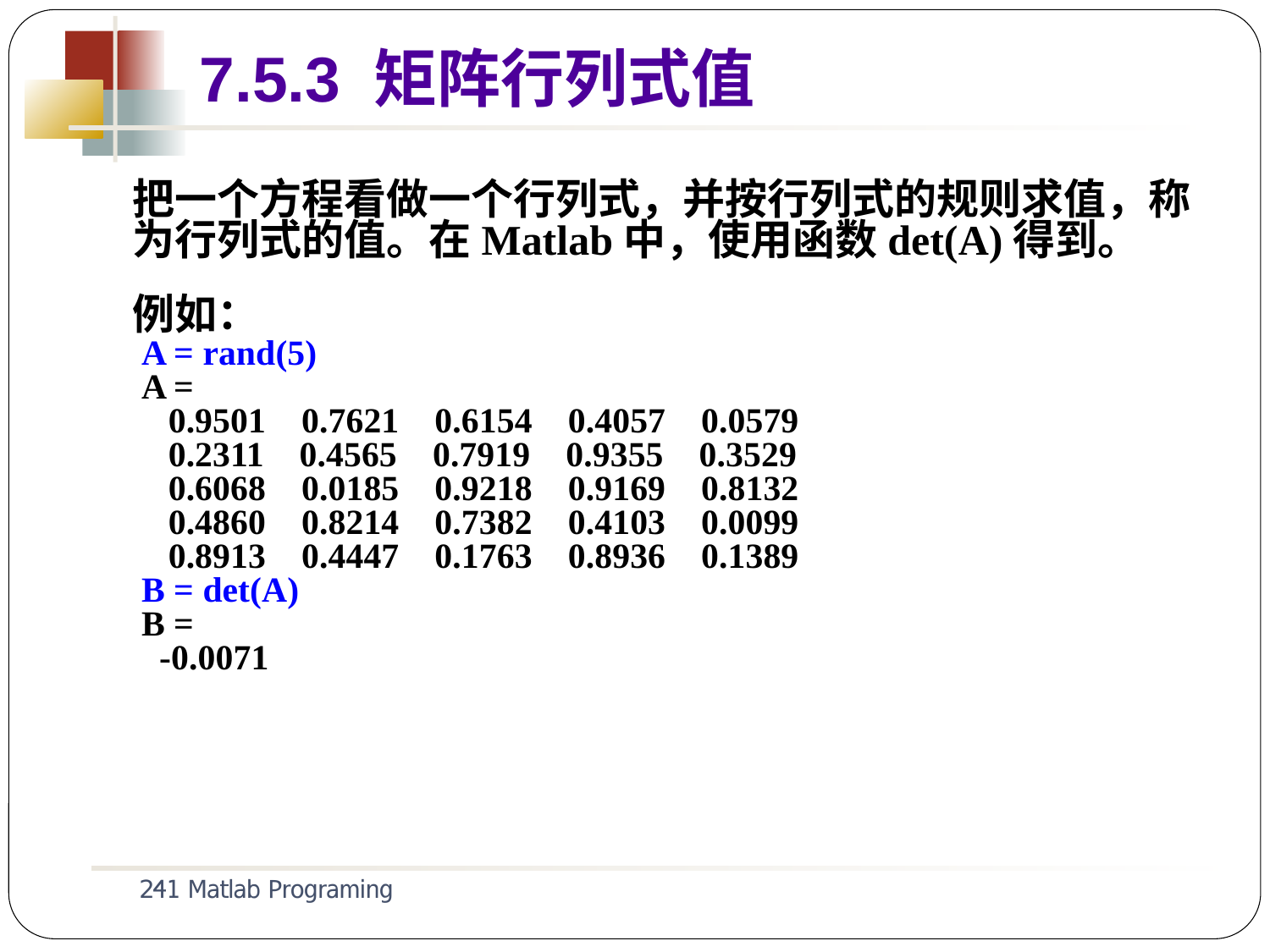

7.5.3 矩阵行列式值
把一个方程看做一个行列式，并按行列式的规则求值，称
为行列式的值。在Matlab中，使用函数det(A)得到。

例如：
 A = rand(5)
 A =
    0.9501    0.7621    0.6154    0.4057    0.0579
    0.2311    0.4565    0.7919    0.9355    0.3529
    0.6068    0.0185    0.9218    0.9169    0.8132
    0.4860    0.8214    0.7382    0.4103    0.0099
    0.8913    0.4447    0.1763    0.8936    0.1389
 B = det(A)
 B =
   -0.0071
241 Matlab Programing